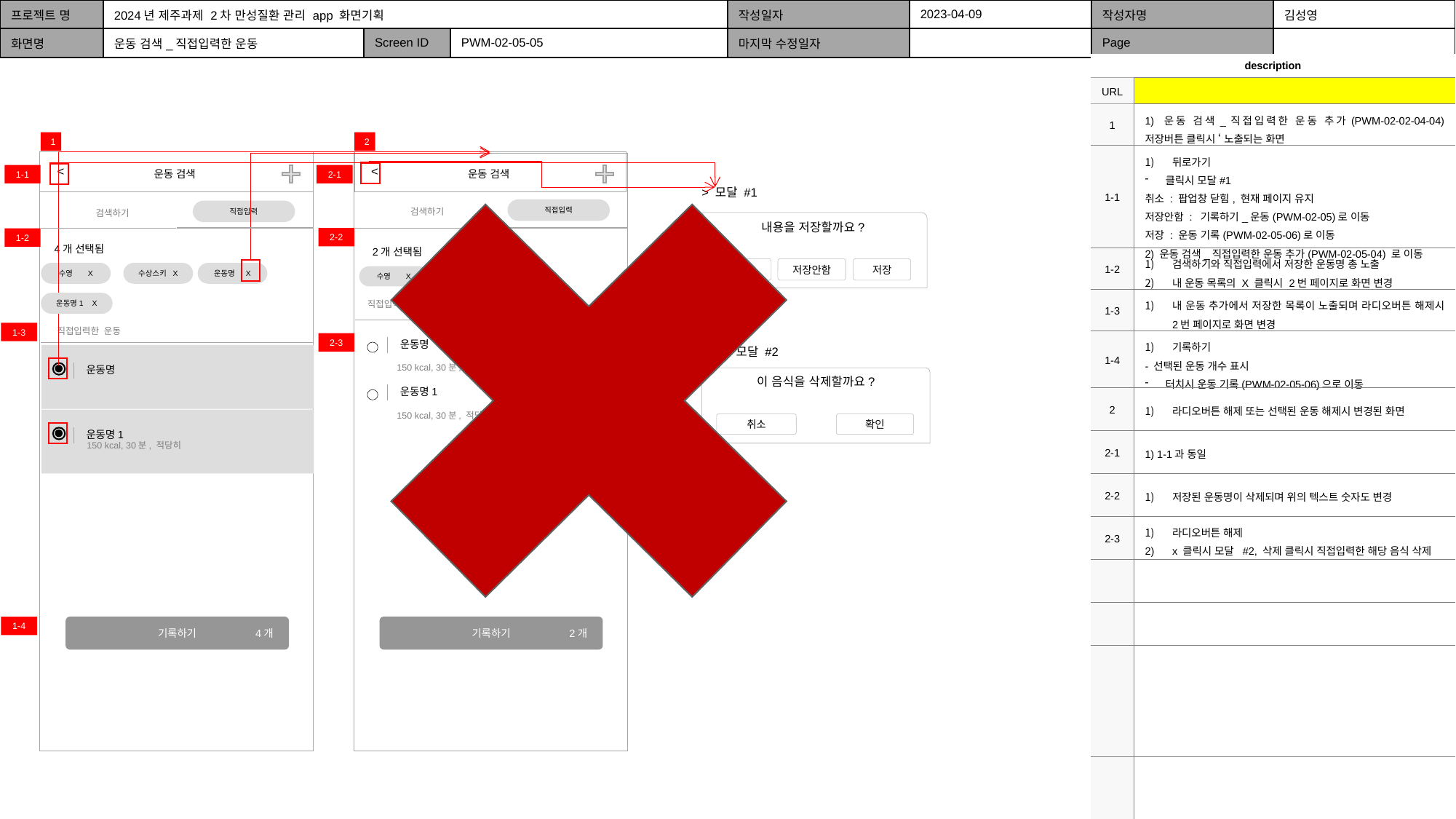

| 프로젝트 명 | 2024년 제주과제 2차 만성질환 관리 app 화면기획 |  |  | 작성일자 | 2023-04-09 | 작성자명 | 김성영 |
| --- | --- | --- | --- | --- | --- | --- | --- |
| 화면명 | 운동 검색\_직접입력한 운동 | Screen ID | PWM-02-05-05 | 마지막 수정일자 |  | Page |  |
| description |  |
| --- | --- |
| URL |  |
| 1 | 1) 운동 검색\_직접입력한 운동 추가(PWM-02-02-04-04) 저장버튼 클릭시 ‘ 노출되는 화면 |
| 1-1 | 뒤로가기 클릭시 모달#1 취소 : 팝업창 닫힘, 현재 페이지 유지 저장안함 : 기록하기\_운동(PWM-02-05)로 이동 저장 : 운동 기록(PWM-02-05-06)로 이동 2) 운동 검색\_직접입력한 운동 추가(PWM-02-05-04) 로 이동 |
| 1-2 | 검색하기와 직접입력에서 저장한 운동명 총 노출 내 운동 목록의 X 클릭시 2번 페이지로 화면 변경 |
| 1-3 | 내 운동 추가에서 저장한 목록이 노출되며 라디오버튼 해제시 2번 페이지로 화면 변경 |
| 1-4 | 기록하기 - 선택된 운동 개수 표시 터치시 운동 기록(PWM-02-05-06)으로 이동 |
| 2 | 라디오버튼 해제 또는 선택된 운동 해제시 변경된 화면 |
| 2-1 | 1) 1-1과 동일 |
| 2-2 | 저장된 운동명이 삭제되며 위의 텍스트 숫자도 변경 |
| 2-3 | 라디오버튼 해제 x 클릭시 모달 #2, 삭제 클릭시 직접입력한 해당 음식 삭제 |
|  |  |
|  |  |
|  |  |
|  |  |
|  |  |
|  |  |

1
2

<
<

운동 검색
운동 검색

1-1
2-1
> 모달 #1
직접입력
검색하기
직접입력
검색하기
내용을 저장할까요?
2-2
1-2
4개 선택됨
2개 선택됨
취소
저장안함
저장

수영      X
수상스키  X
운동명    X
수영      X
수상스키  X
운동명1    X
직접입력한  운동
직접입력한  운동
1-3

X
운동명
2-3
>   모달 #2

150 kcal, 30분, 적당히
운동명

이 음식을 삭제할까요?
운동명1

X
150 kcal, 30분, 적당히

취소
확인
운동명1

150 kcal, 30분, 적당히
1-4
기록하기
기록하기
4개
2개